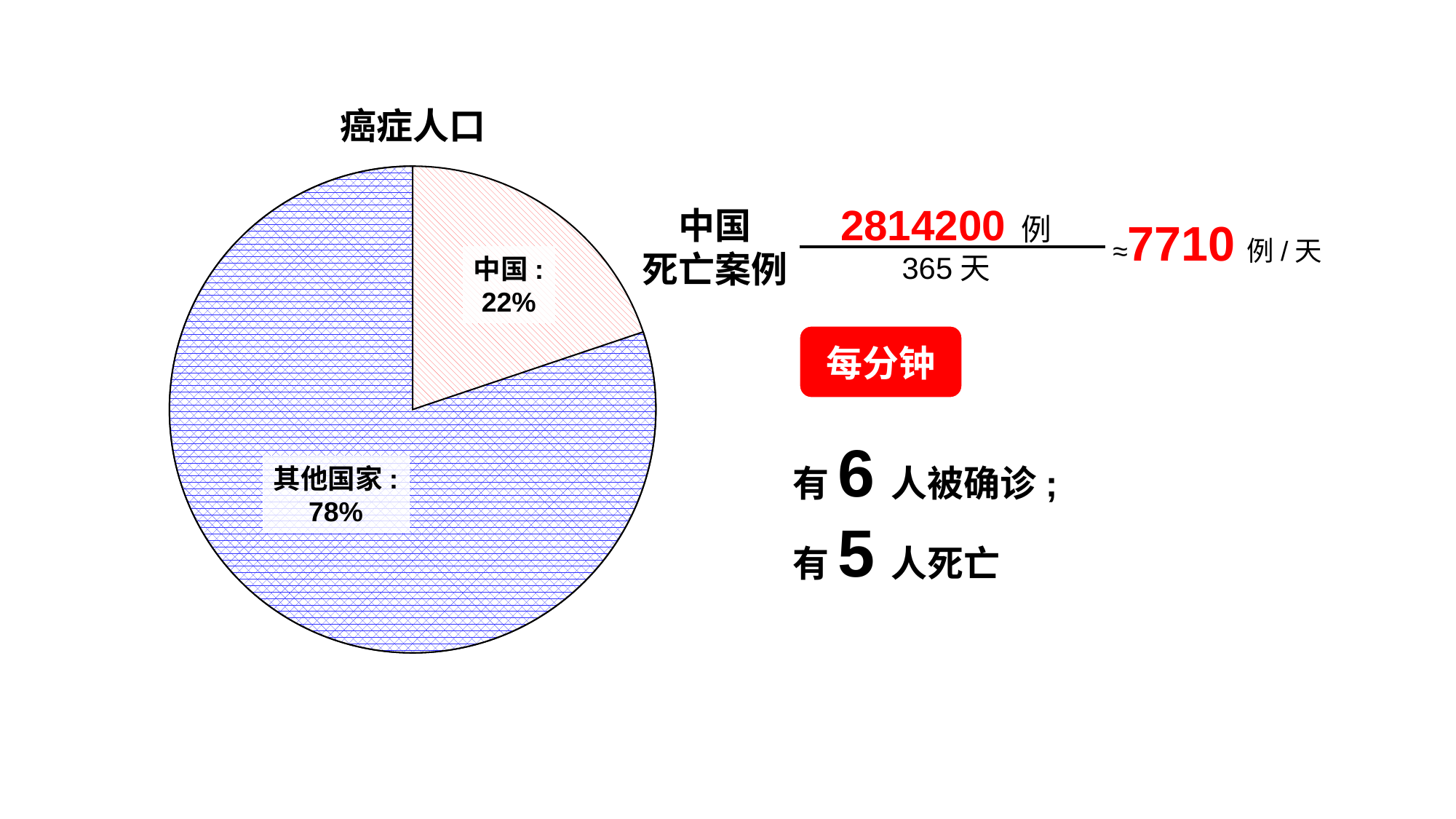

癌症人口

2814200 例
365天
中国
死亡案例
≈7710例/天
中国:
22%

有6人被确诊;
有5人死亡
其他国家:
78%
每分钟